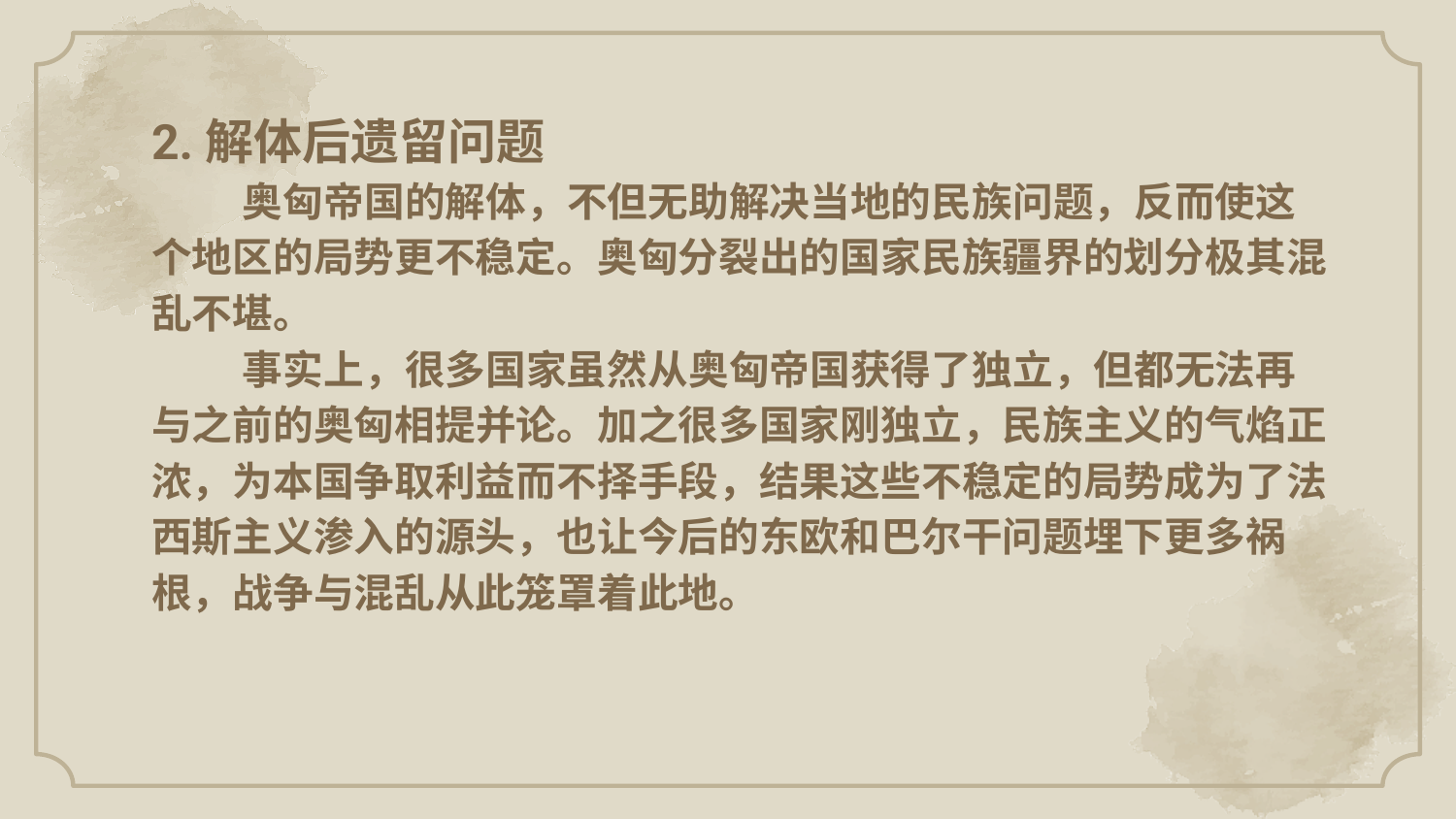

2.解体后遗留问题
        奥匈帝国的解体，不但无助解决当地的民族问题，反而使这个地区的局势更不稳定。奥匈分裂出的国家民族疆界的划分极其混乱不堪。
        事实上，很多国家虽然从奥匈帝国获得了独立，但都无法再与之前的奥匈相提并论。加之很多国家刚独立，民族主义的气焰正浓，为本国争取利益而不择手段，结果这些不稳定的局势成为了法西斯主义渗入的源头，也让今后的东欧和巴尔干问题埋下更多祸根，战争与混乱从此笼罩着此地。